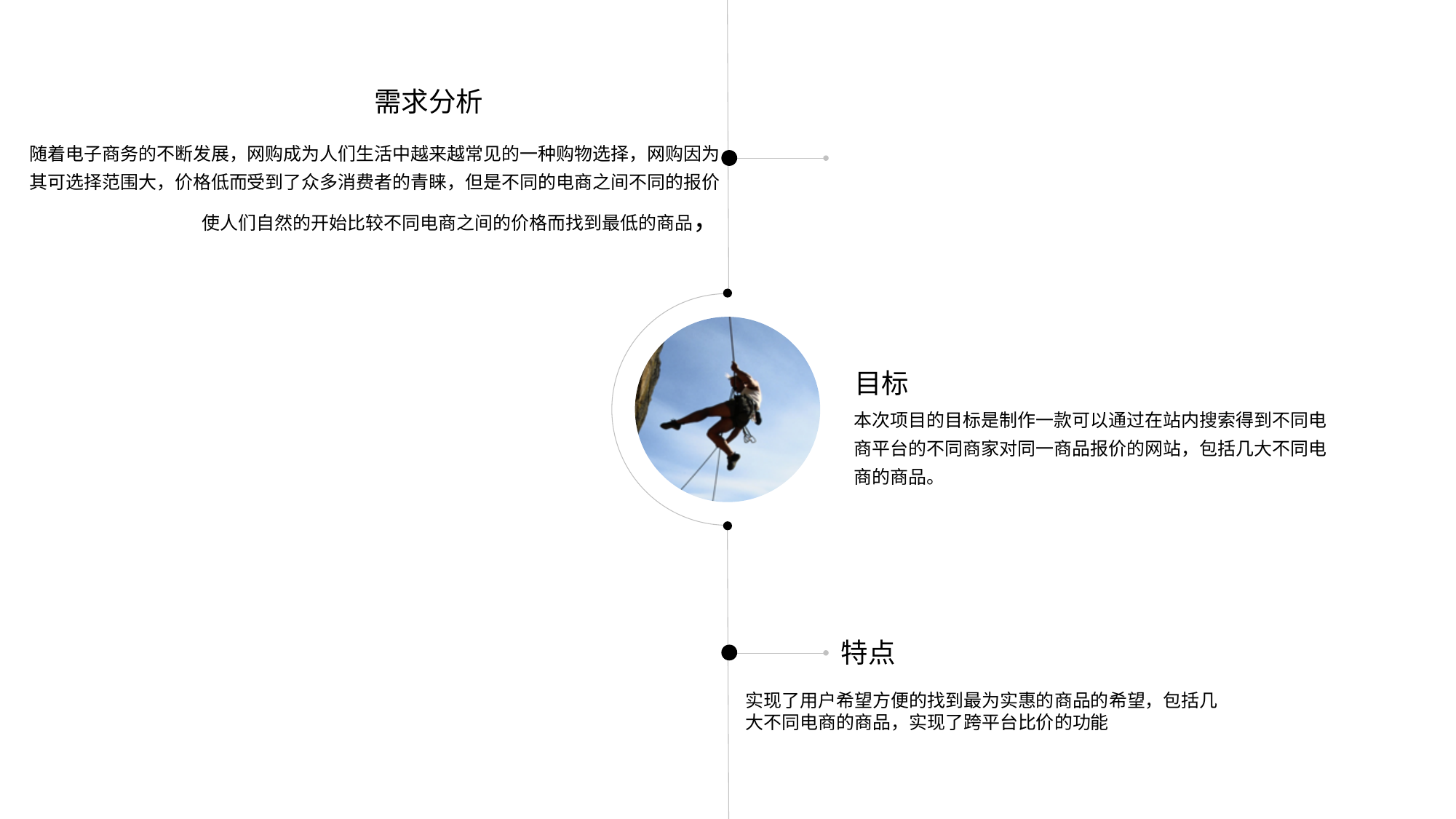

需求分析
随着电子商务的不断发展，网购成为人们生活中越来越常见的一种购物选择，网购因为其可选择范围大，价格低而受到了众多消费者的青睐，但是不同的电商之间不同的报价使人们自然的开始比较不同电商之间的价格而找到最低的商品，

目标
本次项目的目标是制作一款可以通过在站内搜索得到不同电商平台的不同商家对同一商品报价的网站，包括几大不同电商的商品。

特点

实现了用户希望方便的找到最为实惠的商品的希望，包括几大不同电商的商品，实现了跨平台比价的功能